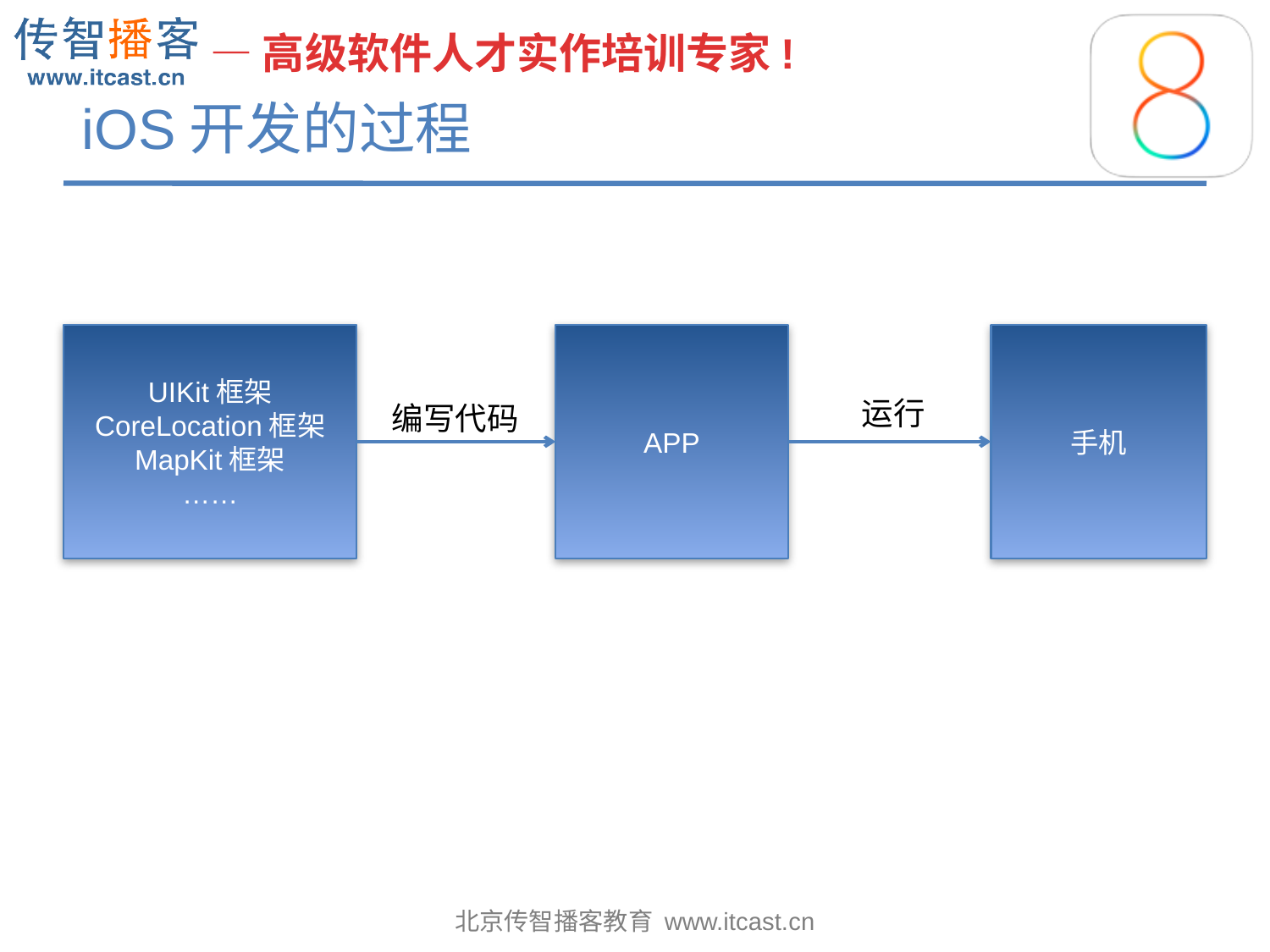

# iOS开发的过程
UIKit框架
CoreLocation框架
MapKit框架
……
APP
编写代码
手机
运行